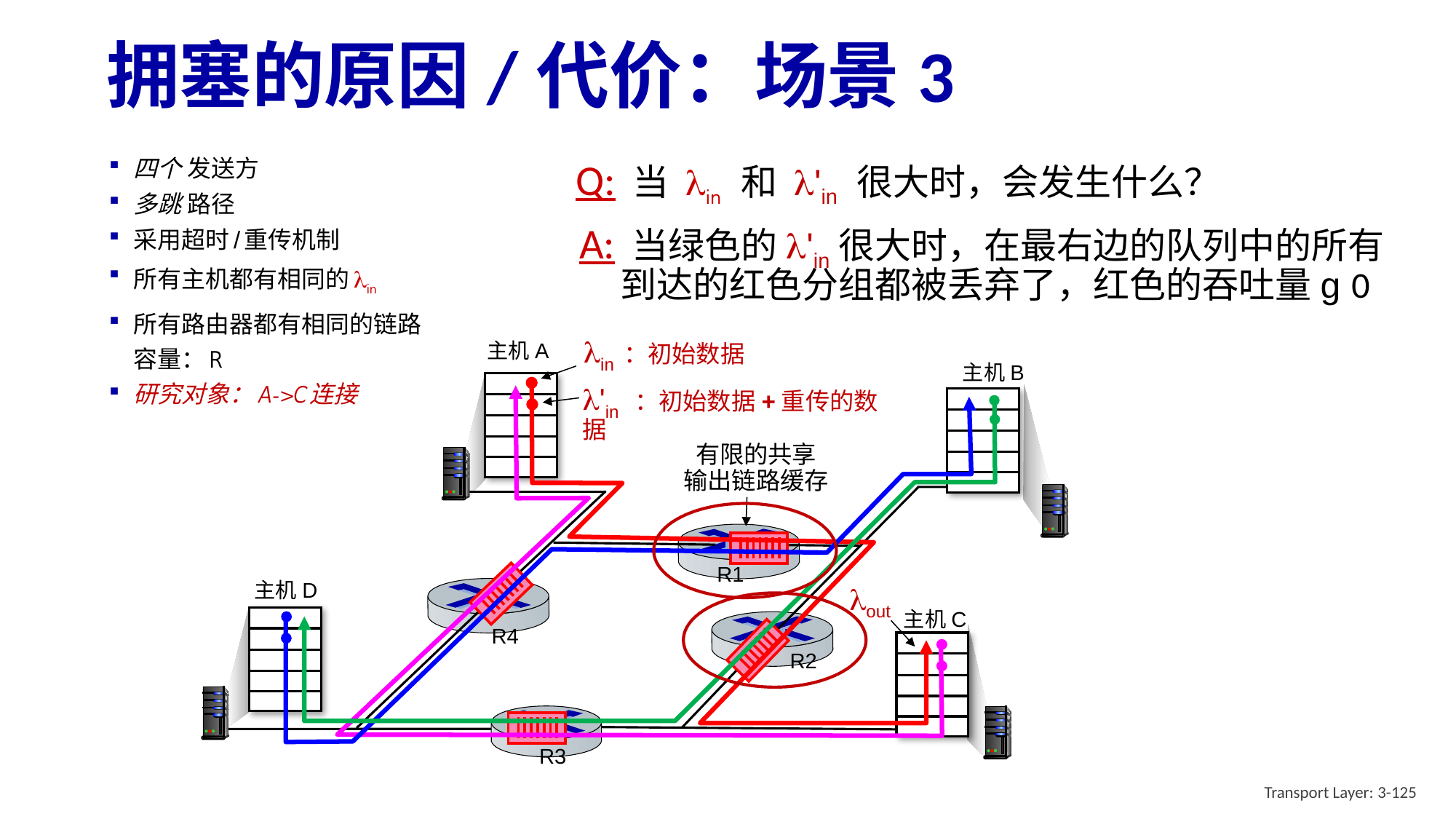

# 拥塞的原因/代价：场景3
四个 发送方
多跳 路径
采用超时/重传机制
所有主机都有相同的λin
所有路由器都有相同的链路容量：R
研究对象：A->C连接

Q: 当 λin 和 λ'in 很大时，会发生什么？
A: 当绿色的λ'in很大时，在最右边的队列中的所有到达的红色分组都被丢弃了，红色的吞吐量g 0
λin ：初始数据

主机A
主机B

λ'in ：初始数据+重传的数据

有限的共享
输出链路缓存

R1
主机D
λout

主机C

R4

R2

R3
Transport Layer: 3-125